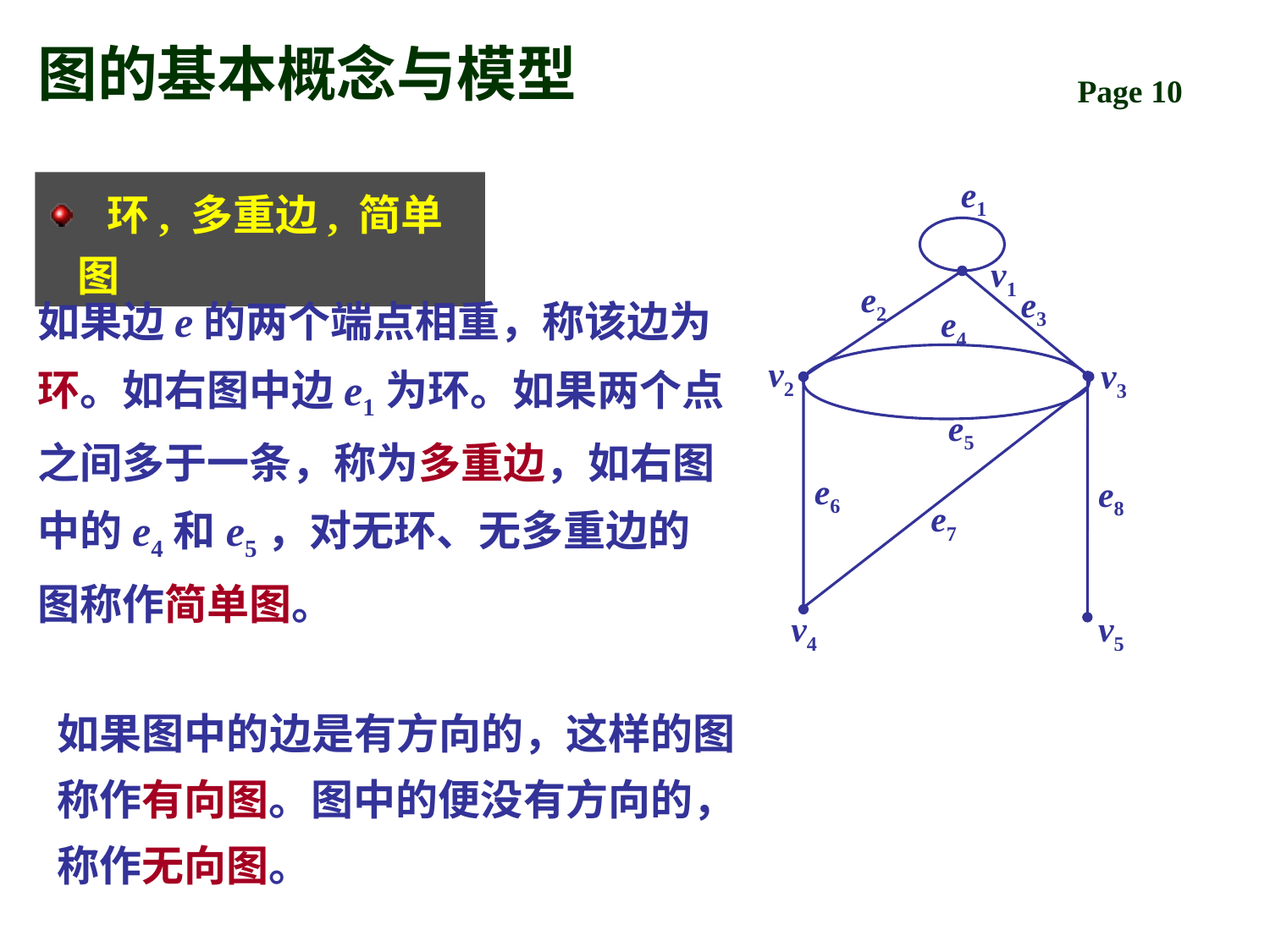

# 图的基本概念与模型
e1

v1

e2

e3
e4

v2
v3

e5
e6
e8
e7
v4
v5
  环, 多重边, 简单图
如果边e的两个端点相重，称该边为环。如右图中边e1为环。如果两个点之间多于一条，称为多重边，如右图中的e4和e5，对无环、无多重边的图称作简单图。
如果图中的边是有方向的，这样的图称作有向图。图中的便没有方向的，称作无向图。